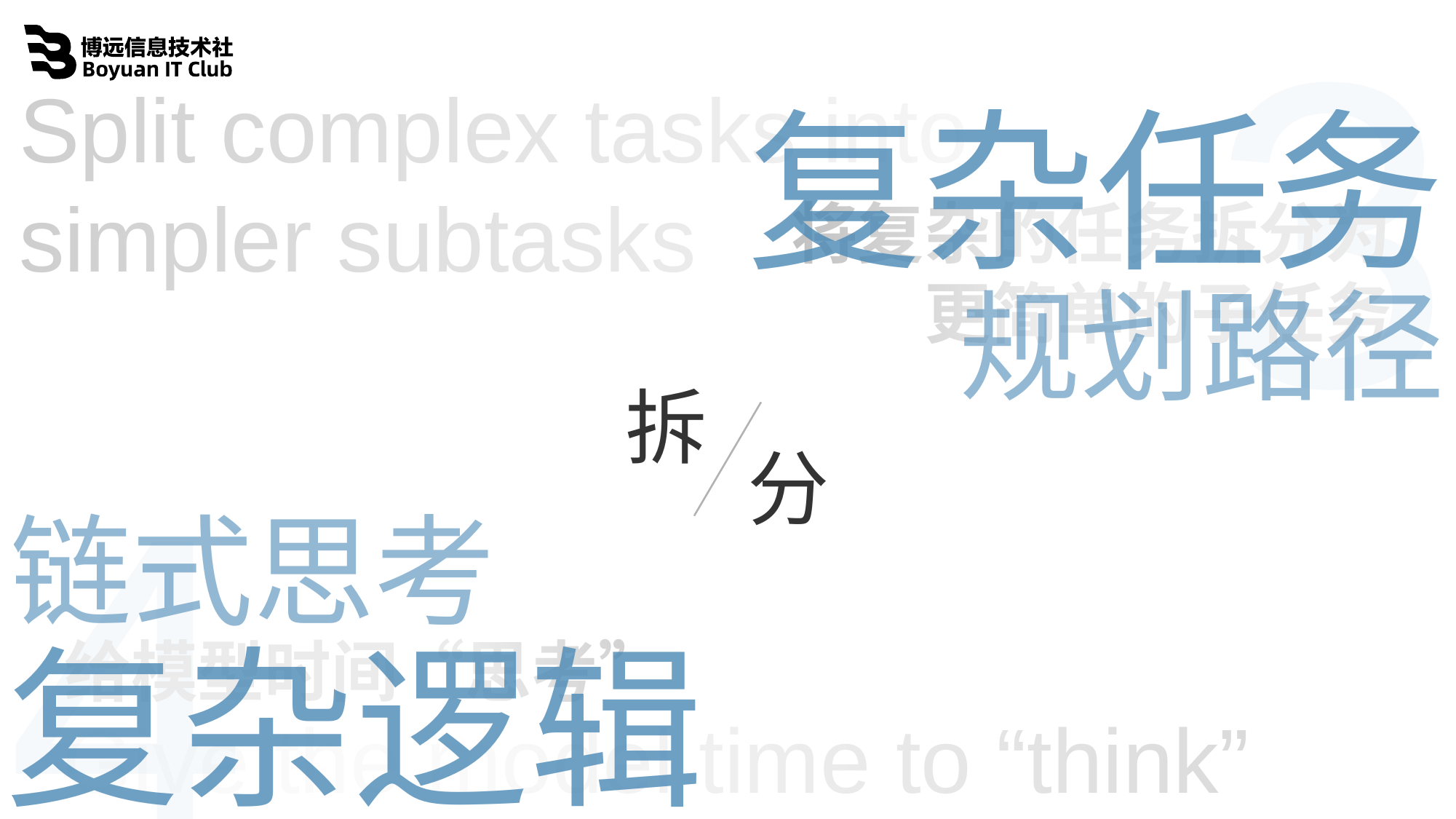

5
3

3. Split complex tasks into
I   simpler subtasks
复杂任务
将复杂的任务拆分为
更简单的子任务
规划路径
拆
6
4

分
链式思考
复杂逻辑
给模型时间“思考”
Give the model time to “think”